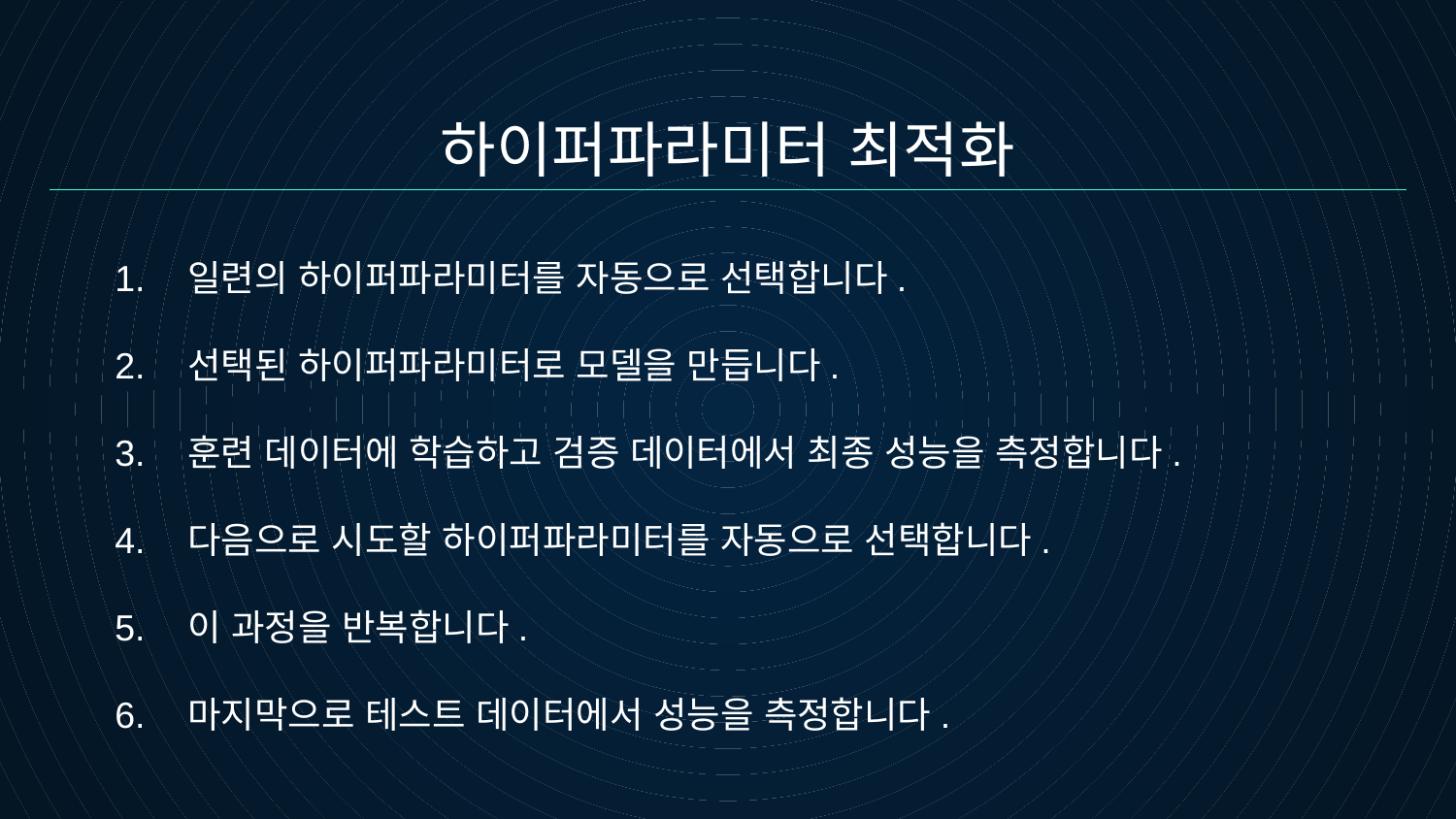

# 하이퍼파라미터 최적화
일련의 하이퍼파라미터를 자동으로 선택합니다.

선택된 하이퍼파라미터로 모델을 만듭니다.

훈련 데이터에 학습하고 검증 데이터에서 최종 성능을 측정합니다.

다음으로 시도할 하이퍼파라미터를 자동으로 선택합니다.

이 과정을 반복합니다.

마지막으로 테스트 데이터에서 성능을 측정합니다.